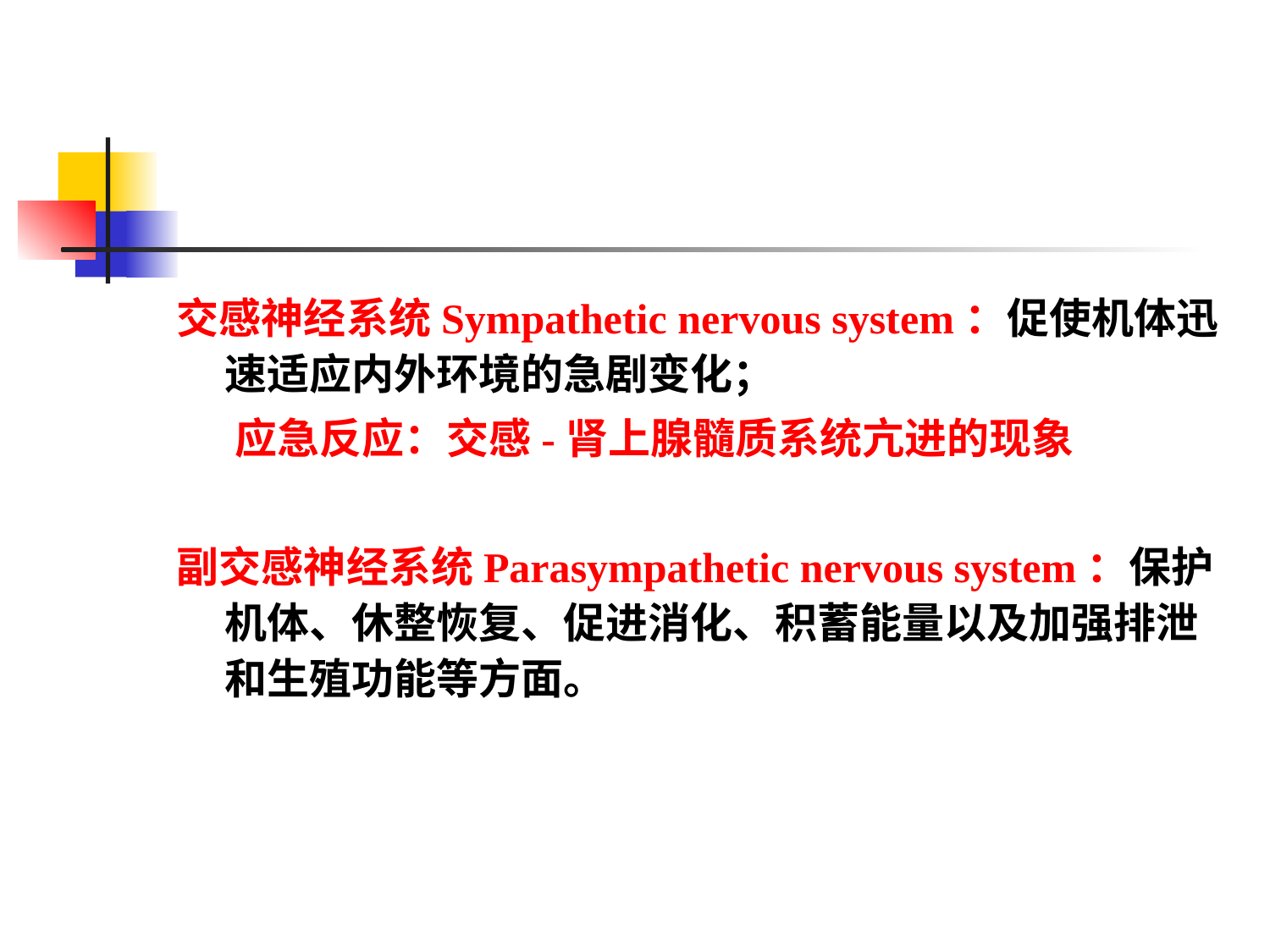

#
交感神经系统Sympathetic nervous system：促使机体迅速适应内外环境的急剧变化；
     应急反应：交感-肾上腺髓质系统亢进的现象

副交感神经系统Parasympathetic nervous system：保护机体、休整恢复、促进消化、积蓄能量以及加强排泄和生殖功能等方面。